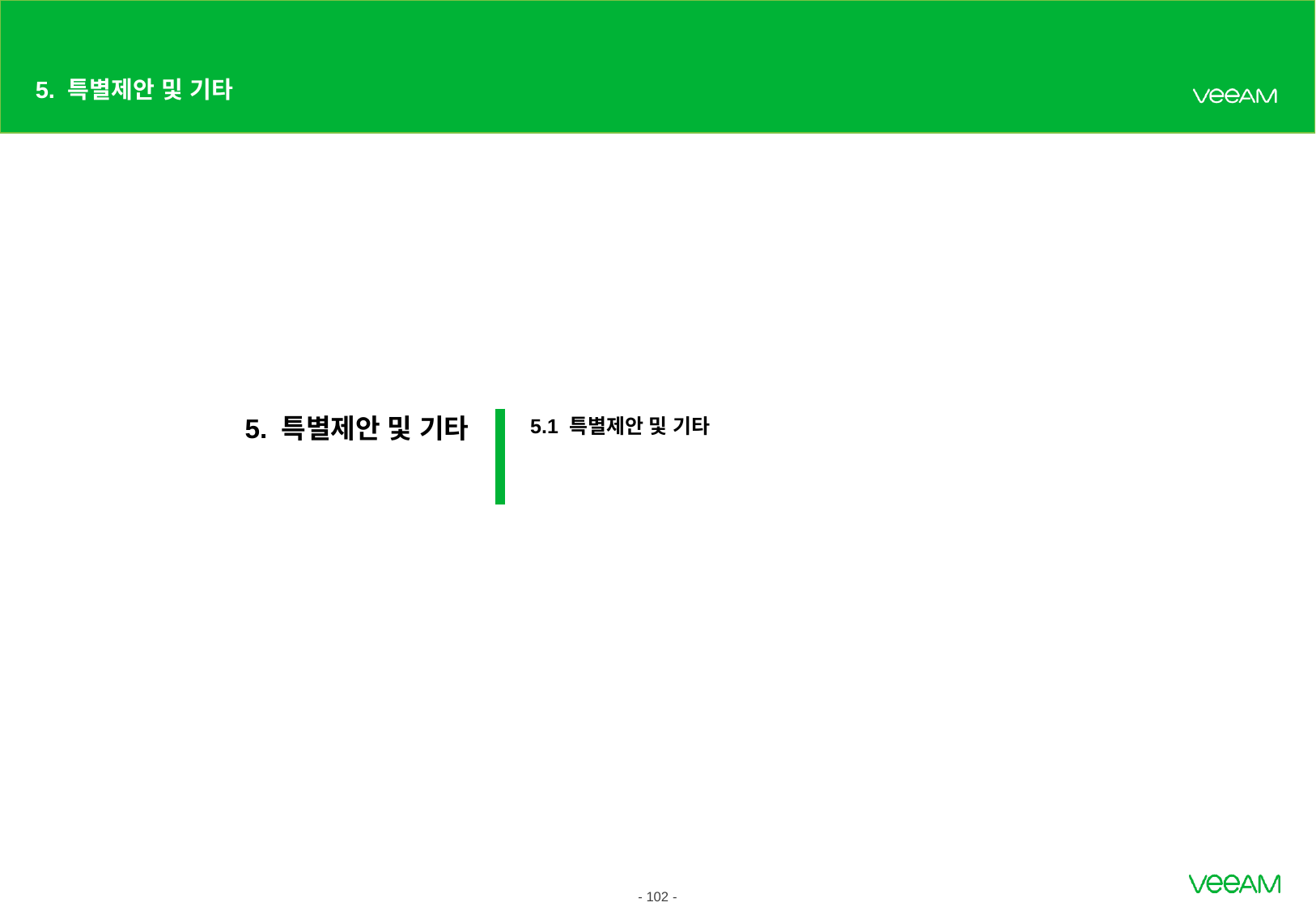

# 5. 특별제안 및 기타
5. 특별제안 및 기타
5.1 특별제안 및 기타